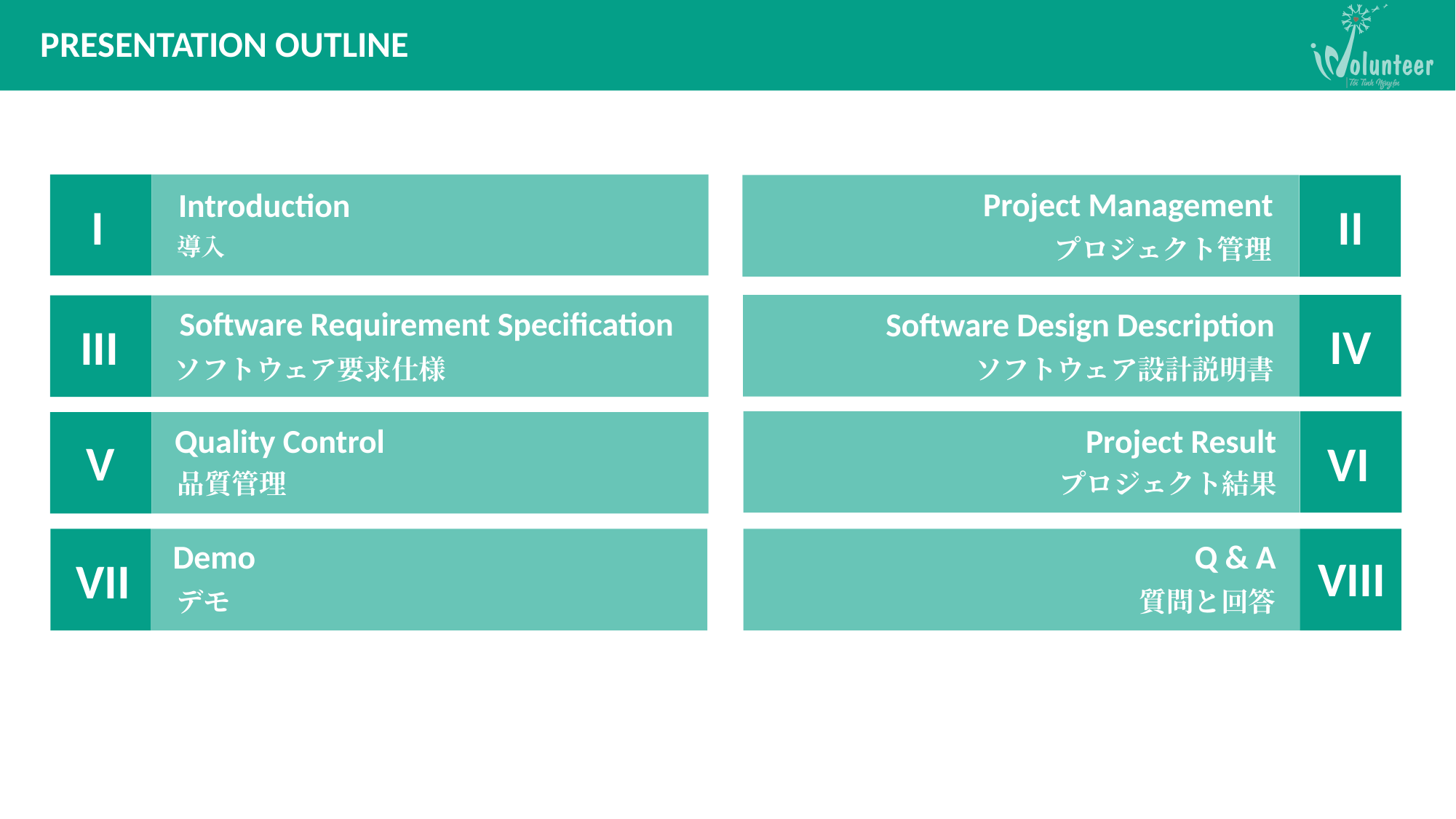

PRESENTATION OUTLINE
I . INTRODUCTION

I

Introduction
導入

 Project Management
プロジェクト管理

II

 Software Design Description
ソフトウェア設計説明書

IV

III

 Software Requirement Specification
ソフトウェア要求仕様

VI

 Project Result
プロジェクト結果

V

 Quality Control
品質管理

VIII

 Demo
デモ

 Q & A
質問と回答

VII

Coming
Võ Tôn Phúc